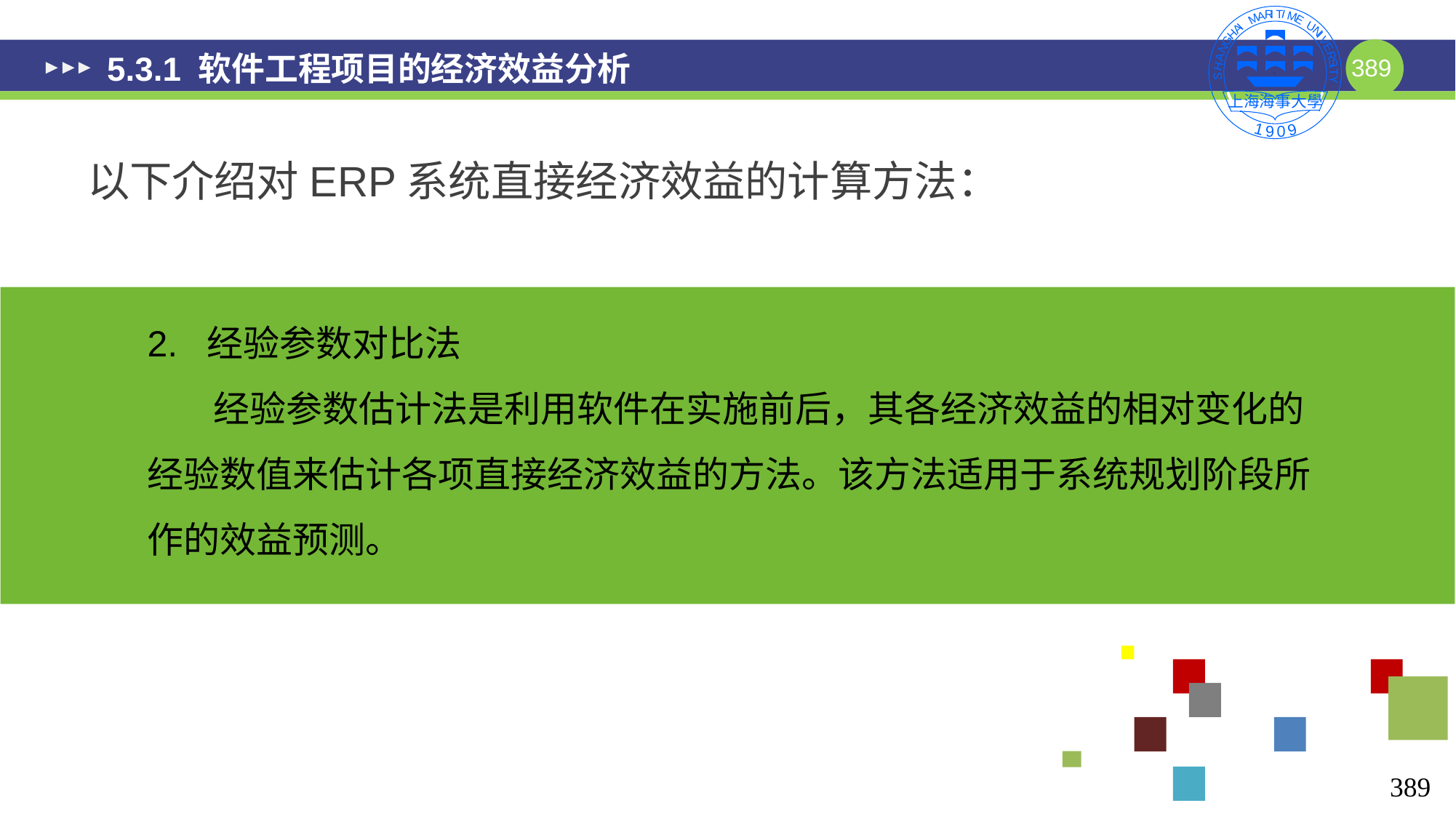

# 5.3.1 软件工程项目的经济效益分析
以下介绍对ERP系统直接经济效益的计算方法：

2.  经验参数对比法
       经验参数估计法是利用软件在实施前后，其各经济效益的相对变化的经验数值来估计各项直接经济效益的方法。该方法适用于系统规划阶段所作的效益预测。

389
389